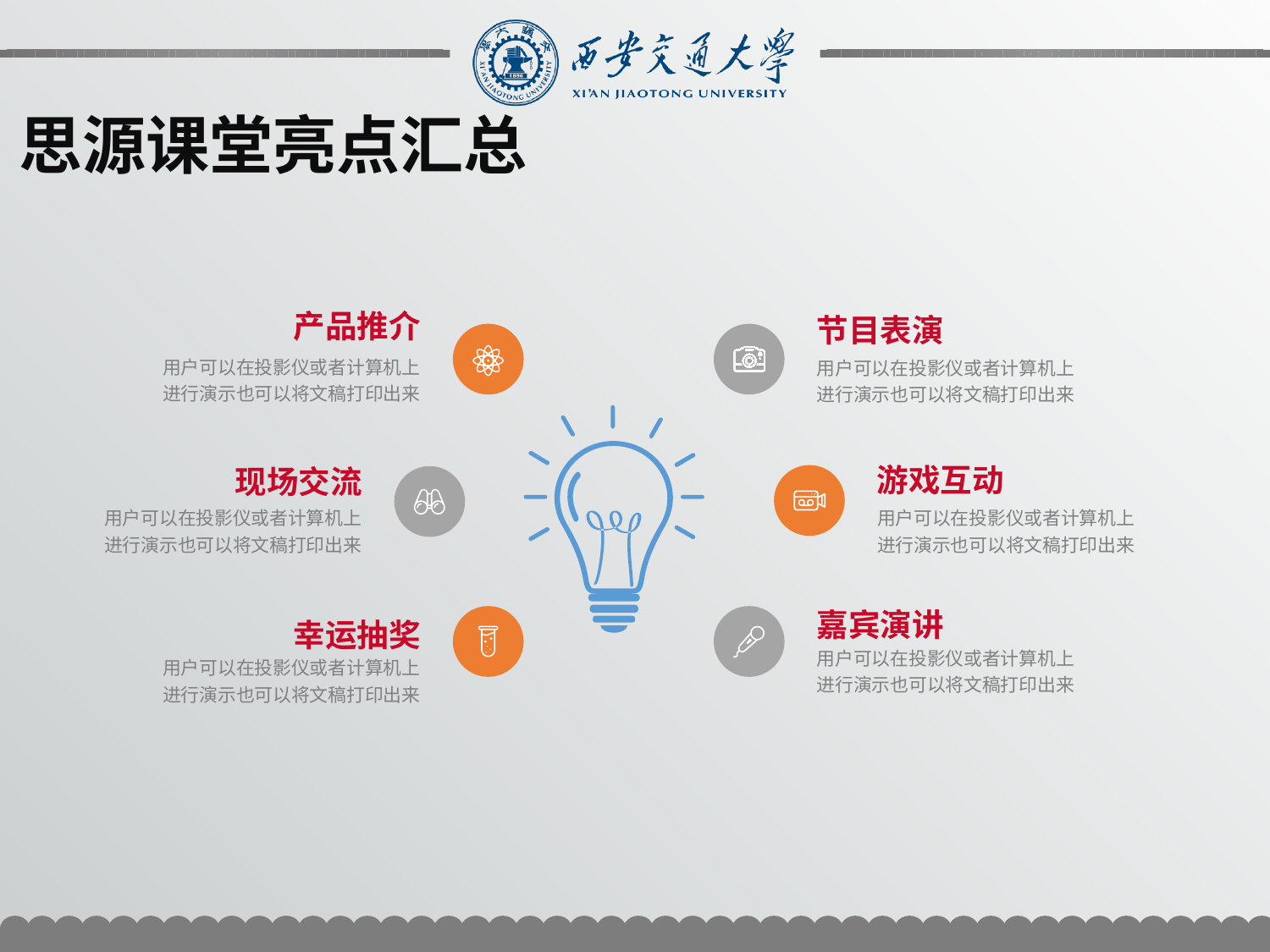

思源课堂亮点汇总
产品推介
用户可以在投影仪或者计算机上进行演示也可以将文稿打印出来
节目表演
用户可以在投影仪或者计算机上进行演示也可以将文稿打印出来

游戏互动
用户可以在投影仪或者计算机上进行演示也可以将文稿打印出来
现场交流
用户可以在投影仪或者计算机上进行演示也可以将文稿打印出来

嘉宾演讲
用户可以在投影仪或者计算机上进行演示也可以将文稿打印出来
幸运抽奖
用户可以在投影仪或者计算机上进行演示也可以将文稿打印出来